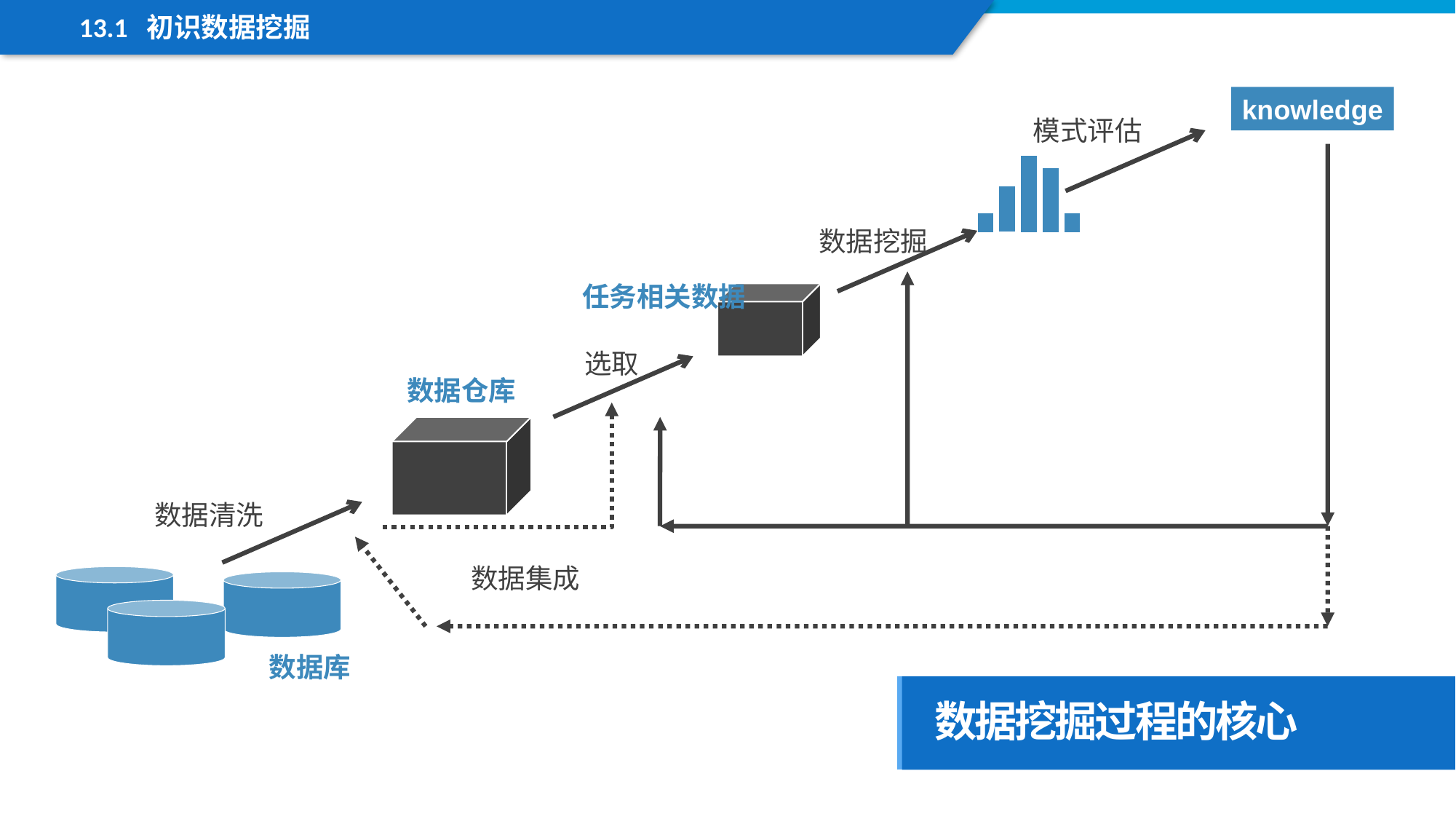

13.1  初识数据挖掘
knowledge
模式评估

数据挖掘

任务相关数据

选取

数据仓库

数据清洗

数据集成

数据库
数据挖掘过程的核心